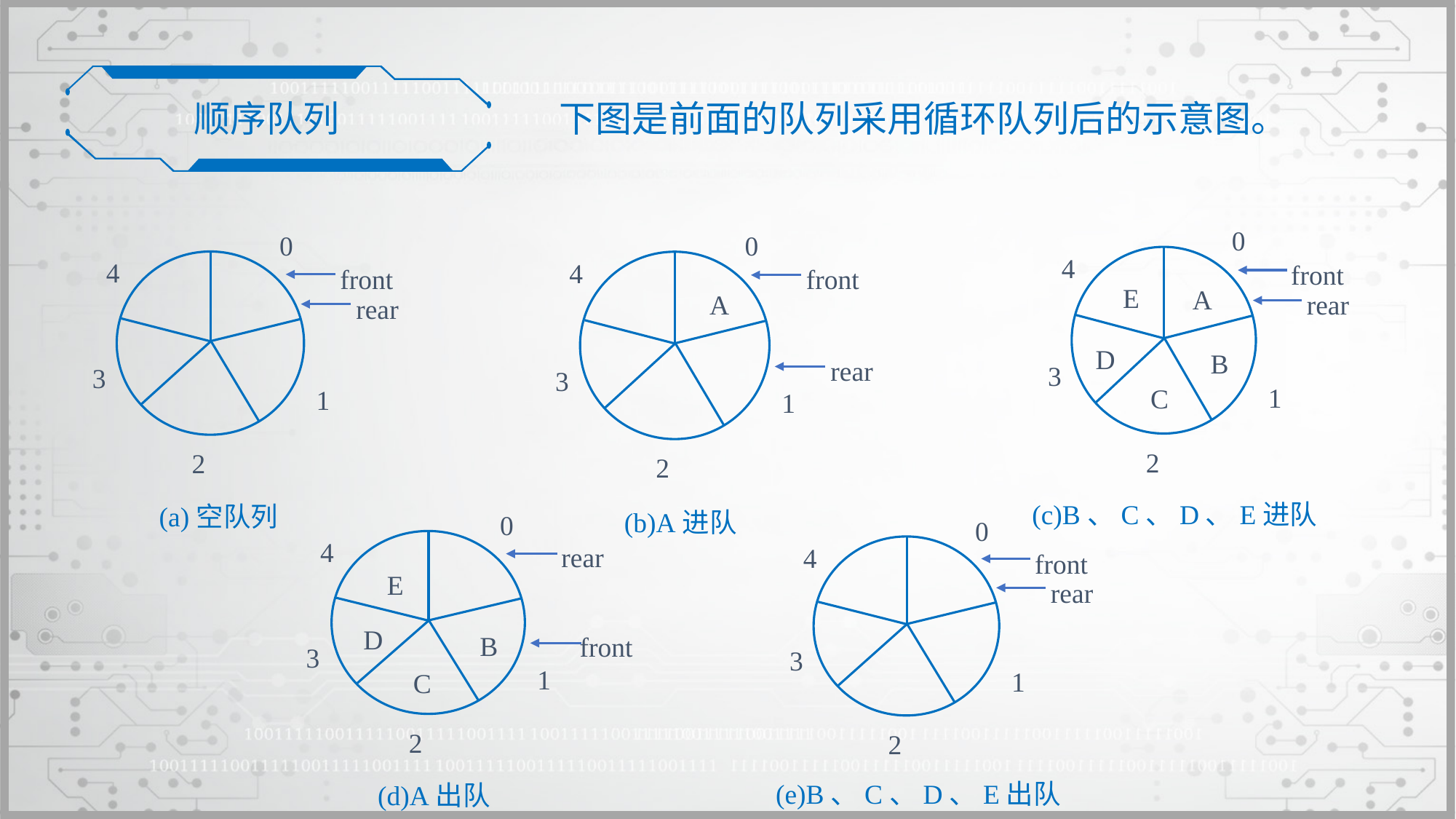

顺序队列

### Chart

| Category |
|---|
下图是前面的队列采用循环队列后的示意图。
0
4

front
E
A
rear
D
B
3
1
C
2
(c)B、C、D、E进队
0
4

front
A
rear
3
1
2
(b)A进队
0
4

front
rear
3
1
2
(a)空队列
0
4

rear
front
E
D
B
3
1
C
2
(d)A出队
0
4

front
rear
3
1
2
(e)B、C、D、E出队